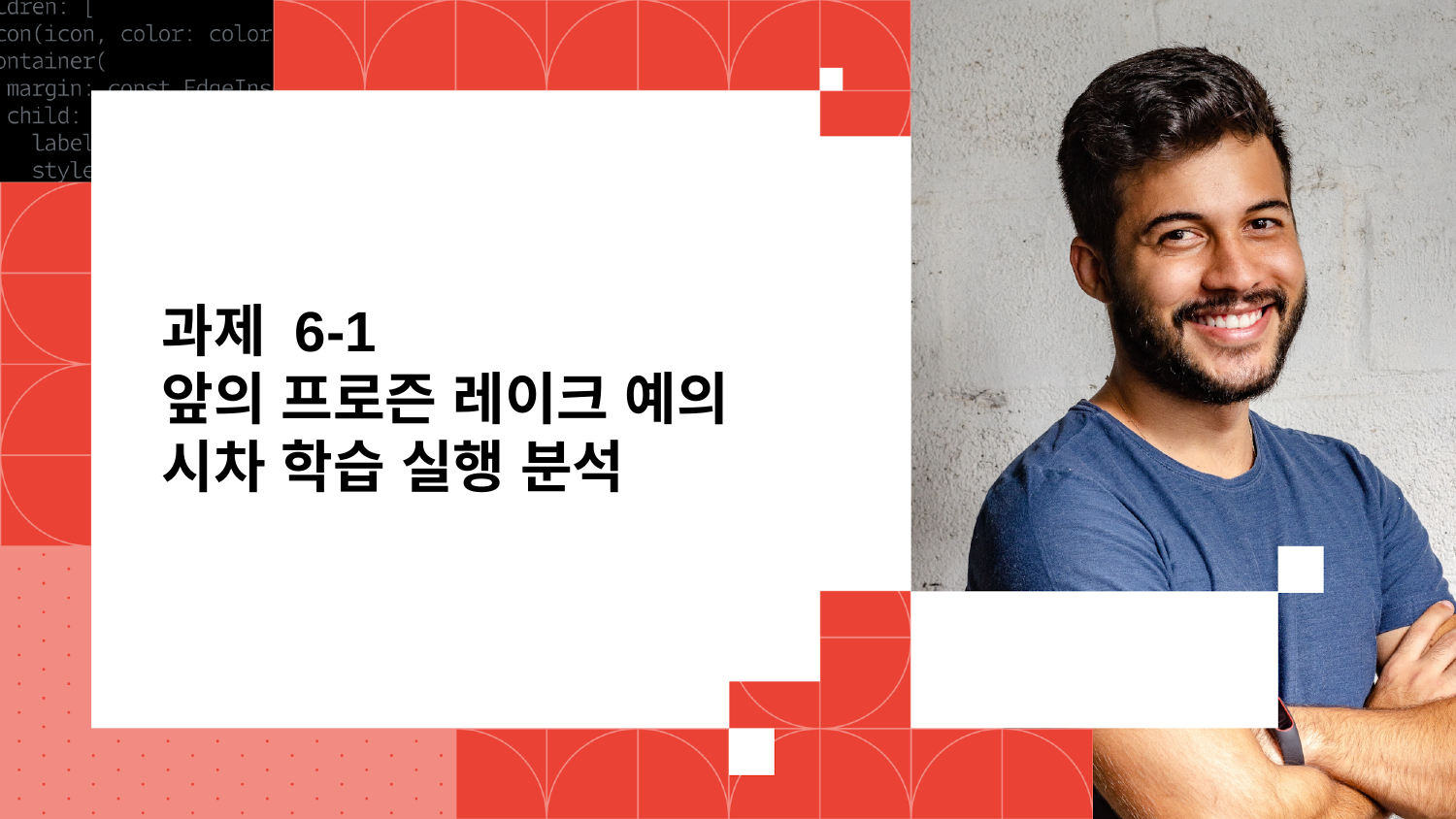

# 과제 6-1 앞의 프로즌 레이크 예의 시차 학습 실행 분석